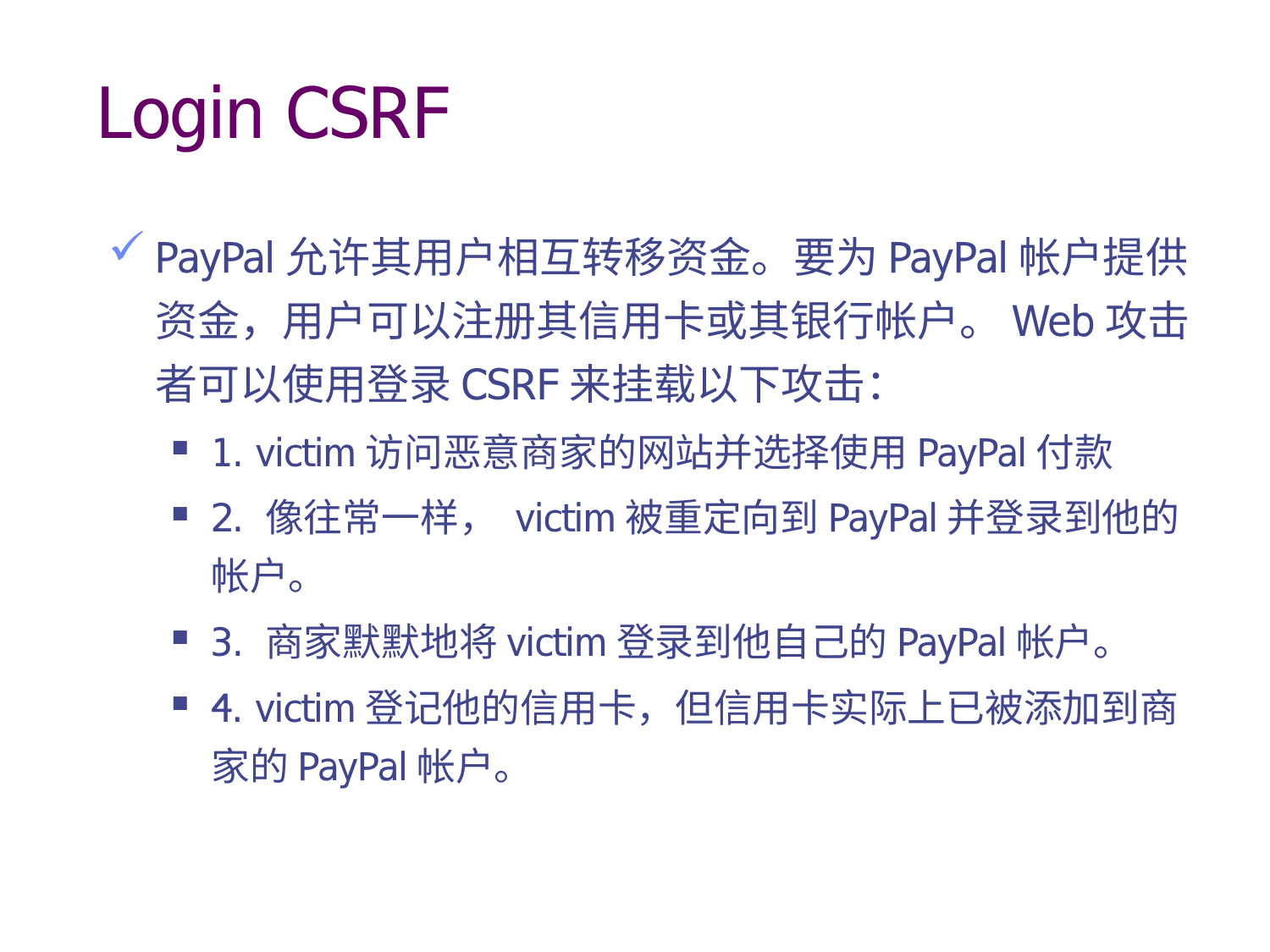

# Login CSRF
PayPal允许其用户相互转移资金。要为PayPal帐户提供资金，用户可以注册其信用卡或其银行帐户。Web攻击者可以使用登录CSRF来挂载以下攻击：
1. victim访问恶意商家的网站并选择使用PayPal付款
2. 像往常一样， victim被重定向到PayPal并登录到他的帐户。
3. 商家默默地将victim登录到他自己的PayPal帐户。
4. victim登记他的信用卡，但信用卡实际上已被添加到商家的PayPal帐户。